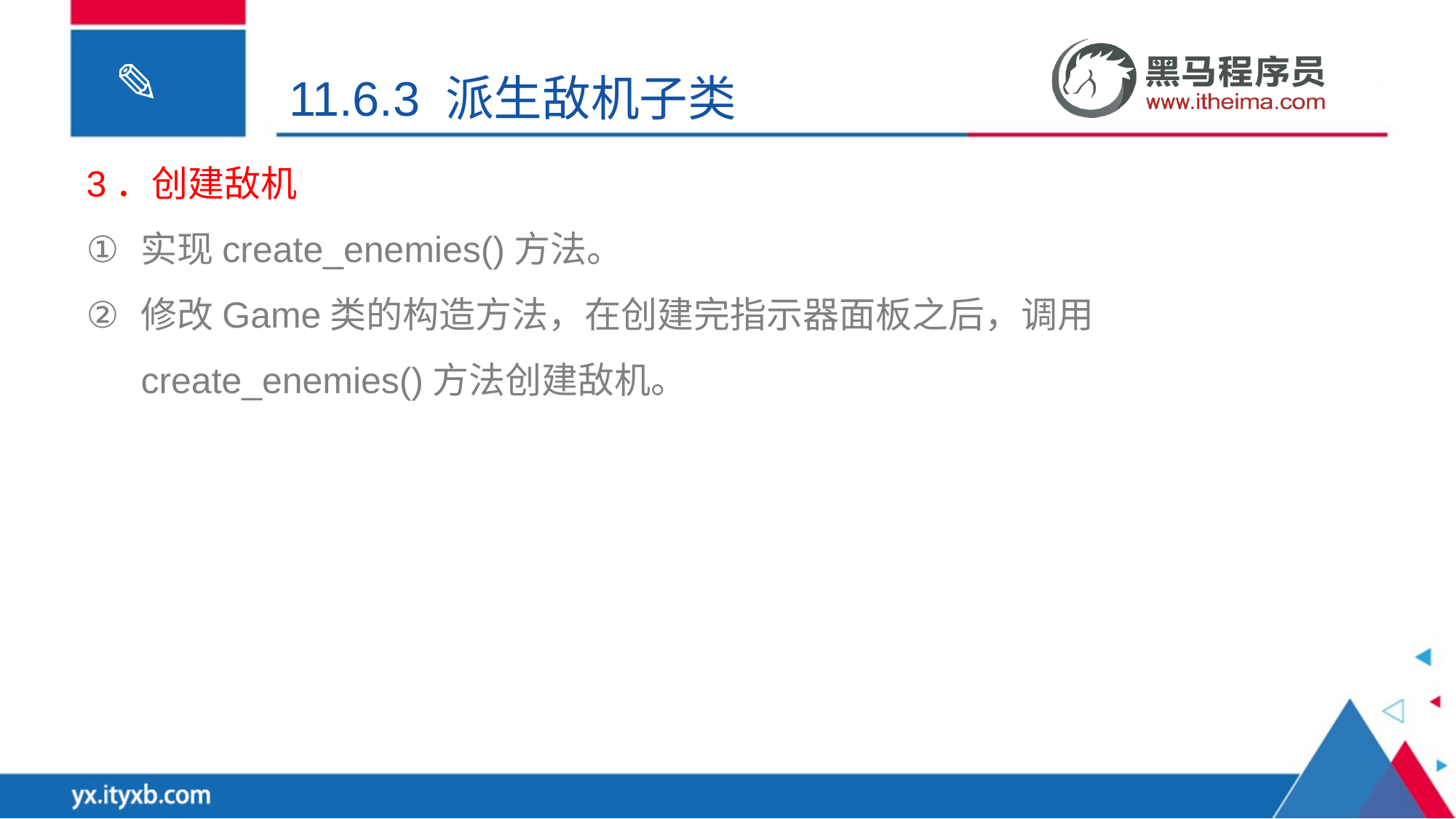

11.6.3 派生敌机子类
3．创建敌机
实现create_enemies()方法。
修改Game类的构造方法，在创建完指示器面板之后，调用create_enemies()方法创建敌机。